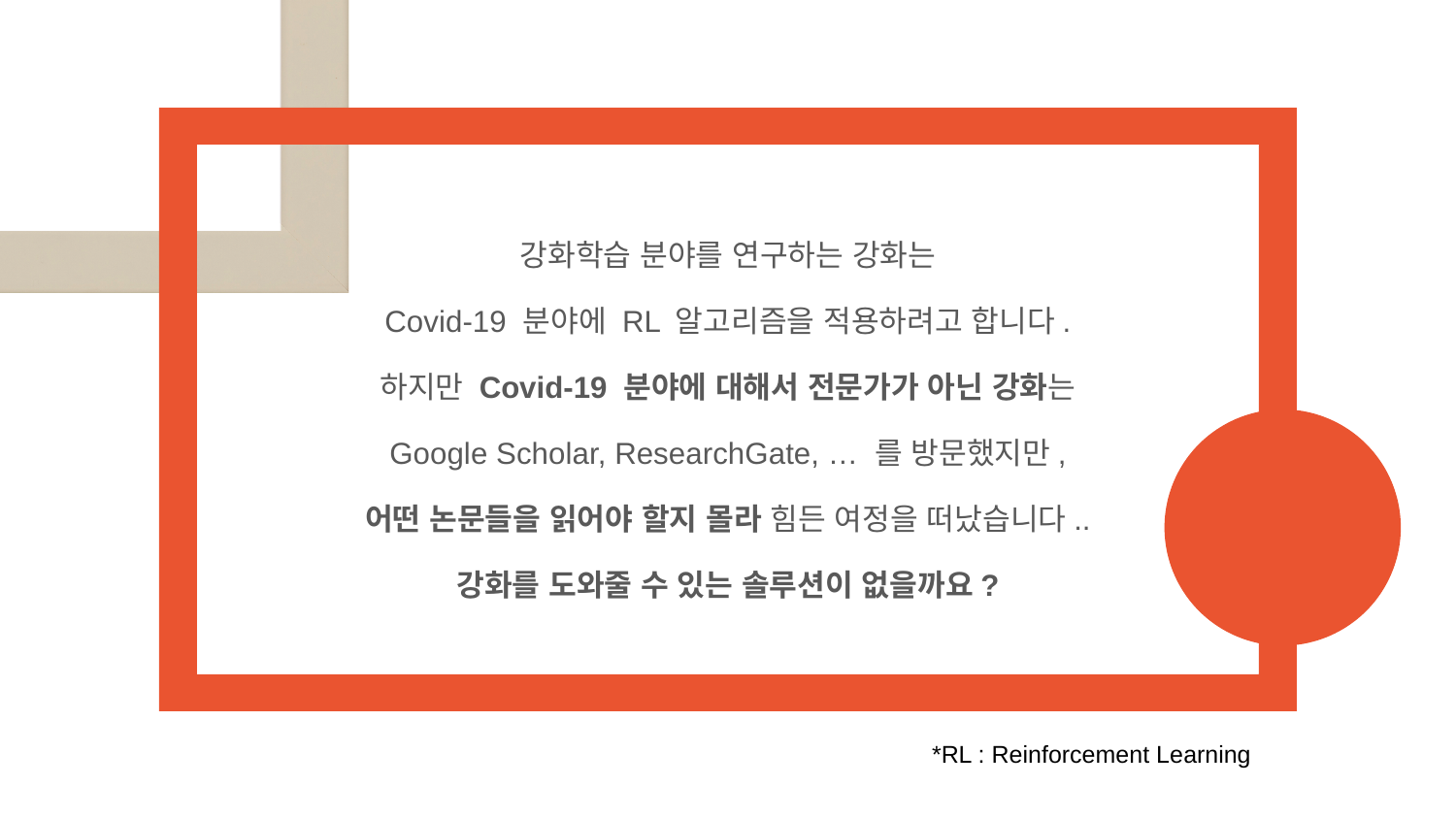

강화학습 분야를 연구하는 강화는
Covid-19 분야에 RL 알고리즘을 적용하려고 합니다.
하지만 Covid-19 분야에 대해서 전문가가 아닌 강화는
Google Scholar, ResearchGate, … 를 방문했지만,
어떤 논문들을 읽어야 할지 몰라 힘든 여정을 떠났습니다..
강화를 도와줄 수 있는 솔루션이 없을까요?
*RL : Reinforcement Learning